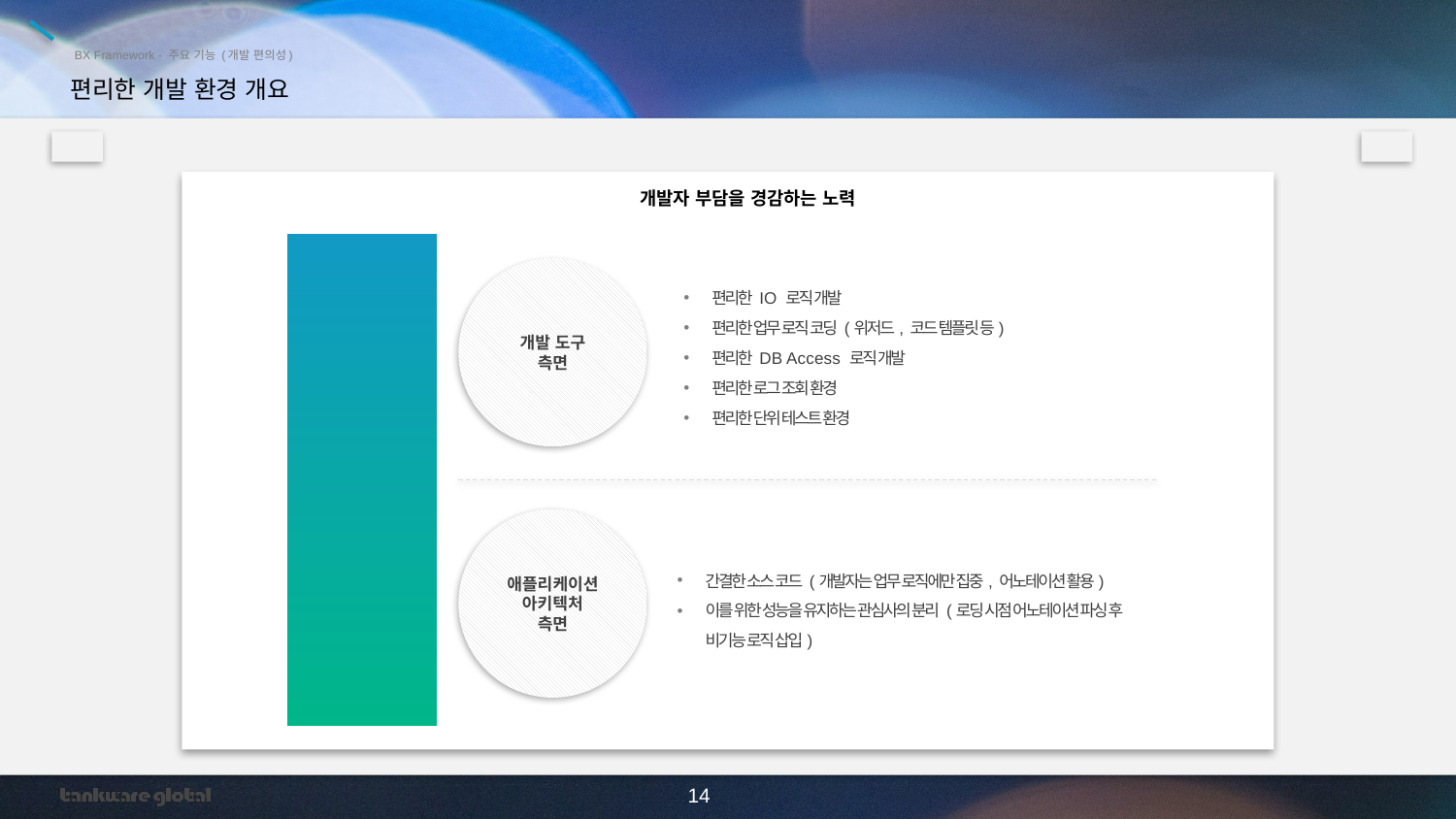

BX Framework - 주요 기능 (개발 편의성)
편리한 개발 환경 개요

개발자 부담을 경감하는 노력
개발 툴
생산성
개발 도구
측면
편리한 IO 로직 개발
편리한 업무 로직 코딩 (위저드, 코드 템플릿 등)
편리한 DB Access 로직 개발
편리한 로그 조회 환경
편리한 단위 테스트 환경
애플리케이션
아키텍처
측면
간결한 소스 코드 (개발자는 업무 로직에만 집중, 어노테이션 활용)
이를 위한 성능을 유지하는 관심사의 분리 (로딩 시점 어노테이션 파싱 후 비기능 로직 삽입)